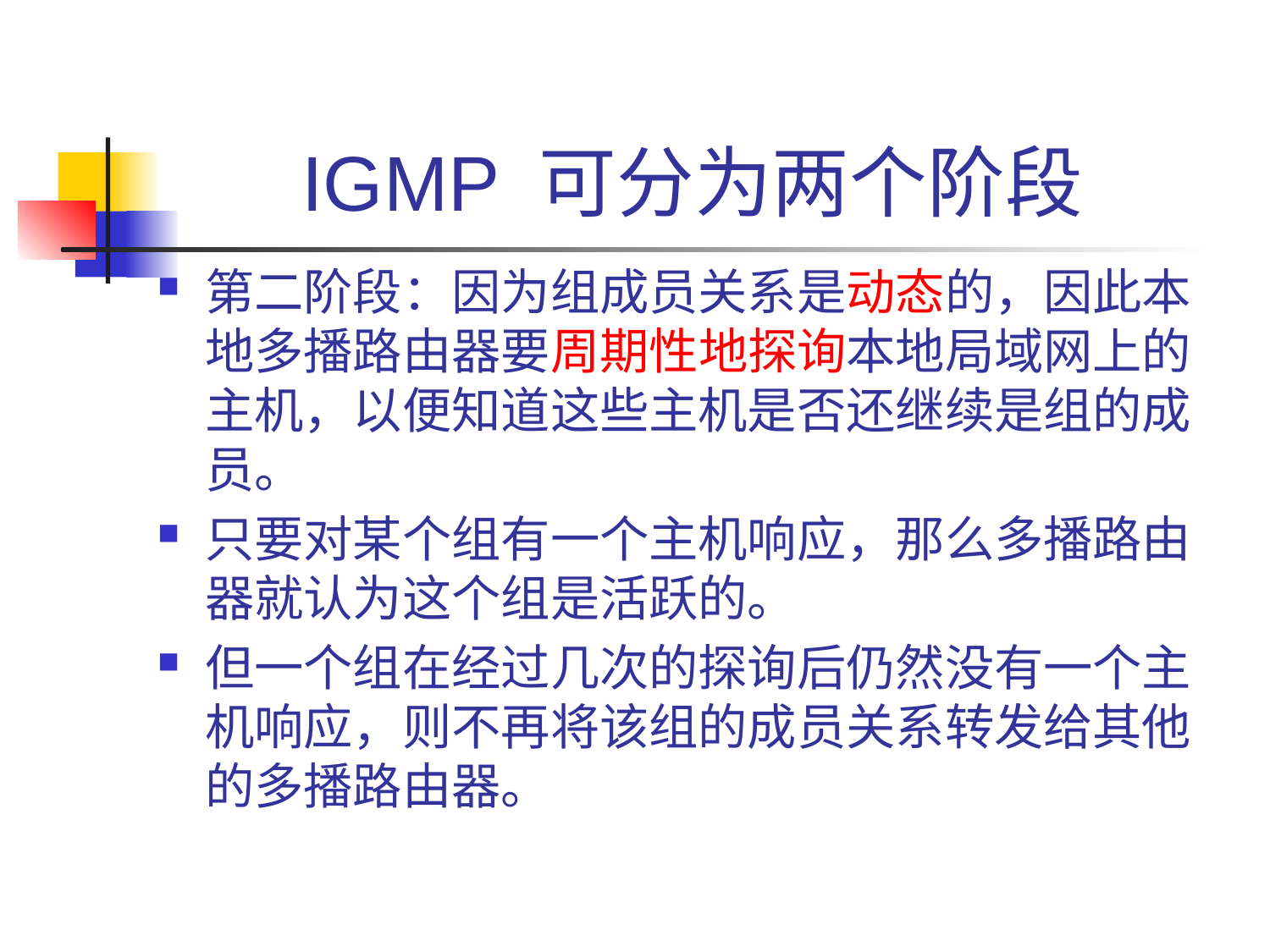

# IGMP 可分为两个阶段
第二阶段：因为组成员关系是动态的，因此本地多播路由器要周期性地探询本地局域网上的主机，以便知道这些主机是否还继续是组的成员。
只要对某个组有一个主机响应，那么多播路由器就认为这个组是活跃的。
但一个组在经过几次的探询后仍然没有一个主机响应，则不再将该组的成员关系转发给其他的多播路由器。